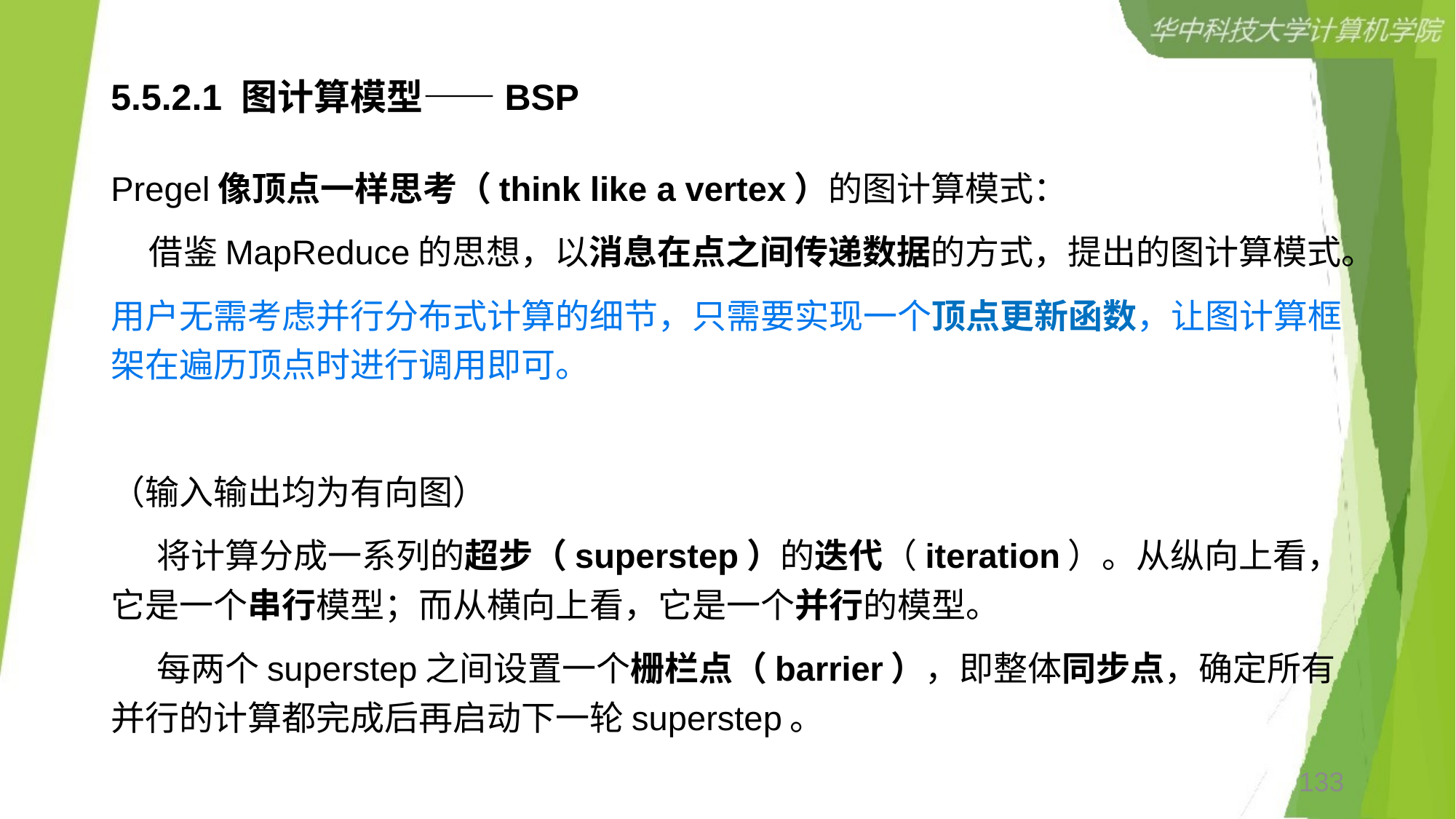

# 5.5.2.1 图计算模型——BSP
Pregel像顶点一样思考（think like a vertex）的图计算模式：
    借鉴MapReduce的思想，以消息在点之间传递数据的方式，提出的图计算模式。
用户无需考虑并行分布式计算的细节，只需要实现一个顶点更新函数，让图计算框架在遍历顶点时进行调用即可。

（输入输出均为有向图）
     将计算分成一系列的超步（superstep）的迭代（iteration）。从纵向上看，它是一个串行模型；而从横向上看，它是一个并行的模型。
     每两个superstep之间设置一个栅栏点（barrier），即整体同步点，确定所有并行的计算都完成后再启动下一轮superstep。
133